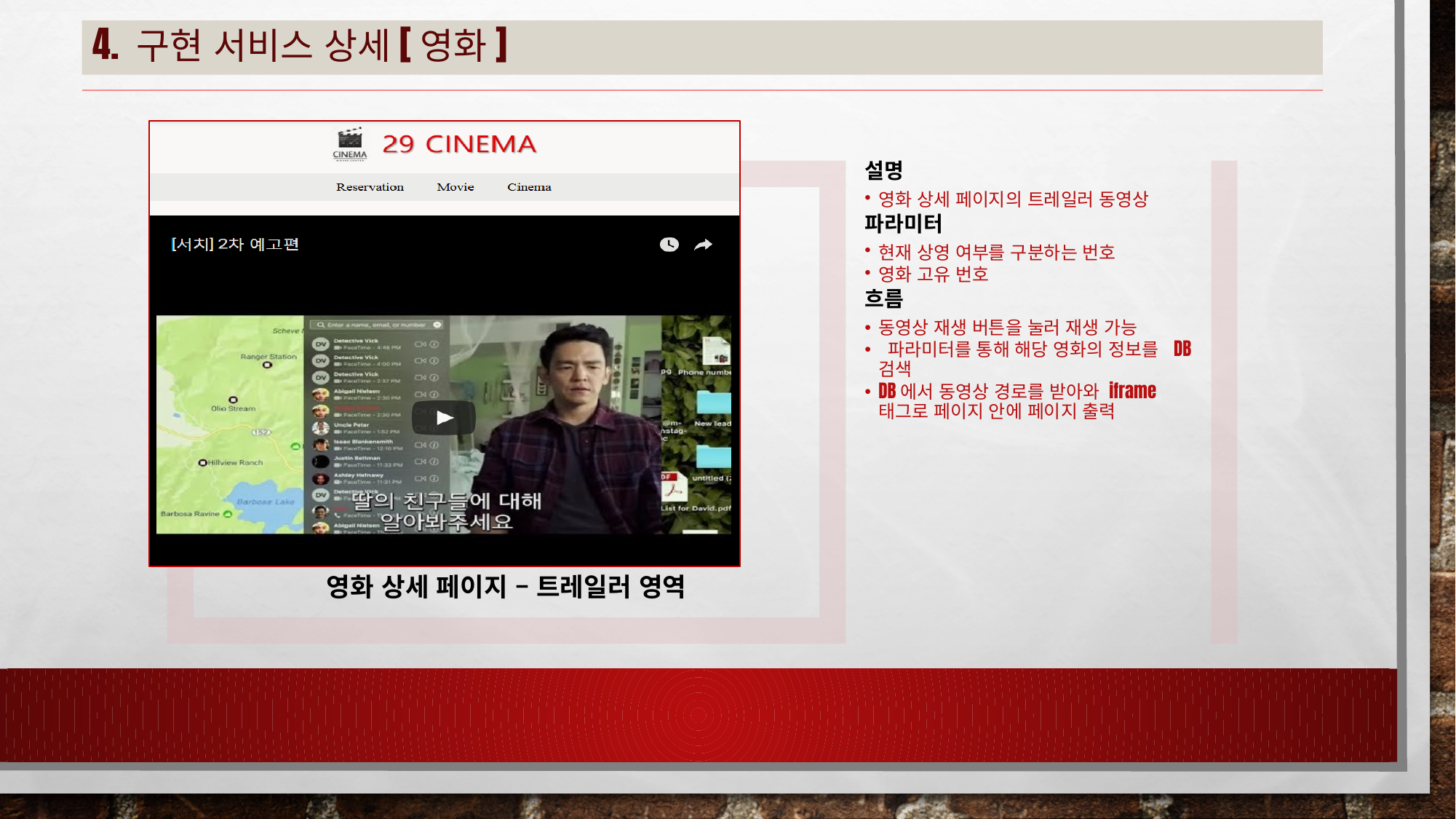

# 4. 구현 서비스 상세[영화]
영화 상세 페이지 – 트레일러 영역
설명
영화 상세 페이지의 트레일러 동영상
파라미터
현재 상영 여부를 구분하는 번호
영화 고유 번호
흐름
동영상 재생 버튼을 눌러 재생 가능
 파라미터를 통해 해당 영화의 정보를  DB검색
DB에서 동영상 경로를 받아와 iframe     태그로 페이지 안에 페이지 출력